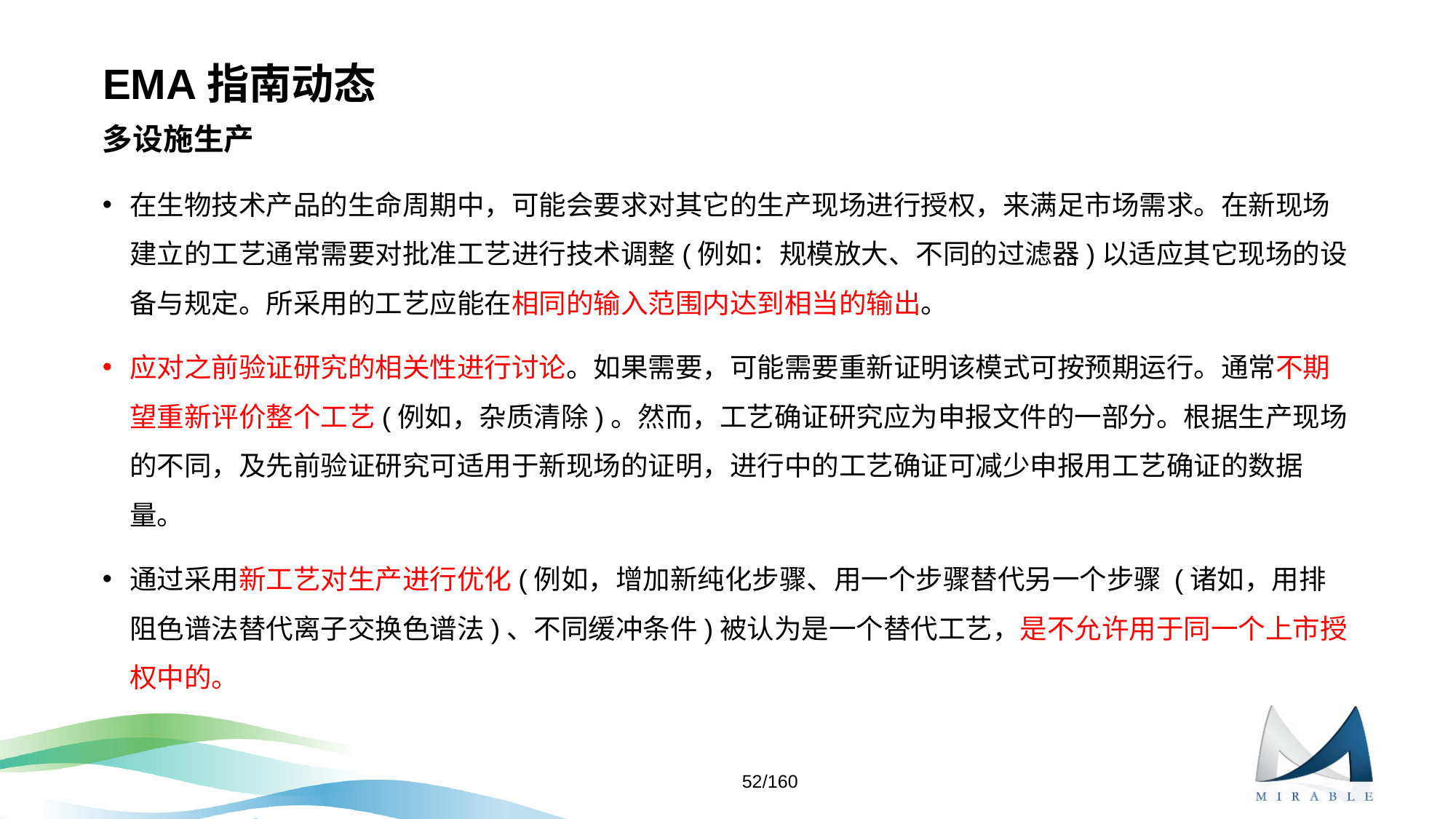

# EMA指南动态
多设施生产
在生物技术产品的生命周期中，可能会要求对其它的生产现场进行授权，来满足市场需求。在新现场建立的工艺通常需要对批准工艺进行技术调整(例如：规模放大、不同的过滤器)以适应其它现场的设备与规定。所采用的工艺应能在相同的输入范围内达到相当的输出。
应对之前验证研究的相关性进行讨论。如果需要，可能需要重新证明该模式可按预期运行。通常不期望重新评价整个工艺(例如，杂质清除)。然而，工艺确证研究应为申报文件的一部分。根据生产现场的不同，及先前验证研究可适用于新现场的证明，进行中的工艺确证可减少申报用工艺确证的数据量。
通过采用新工艺对生产进行优化(例如，增加新纯化步骤、用一个步骤替代另一个步骤 (诸如，用排阻色谱法替代离子交换色谱法)、不同缓冲条件)被认为是一个替代工艺，是不允许用于同一个上市授权中的。

52/160